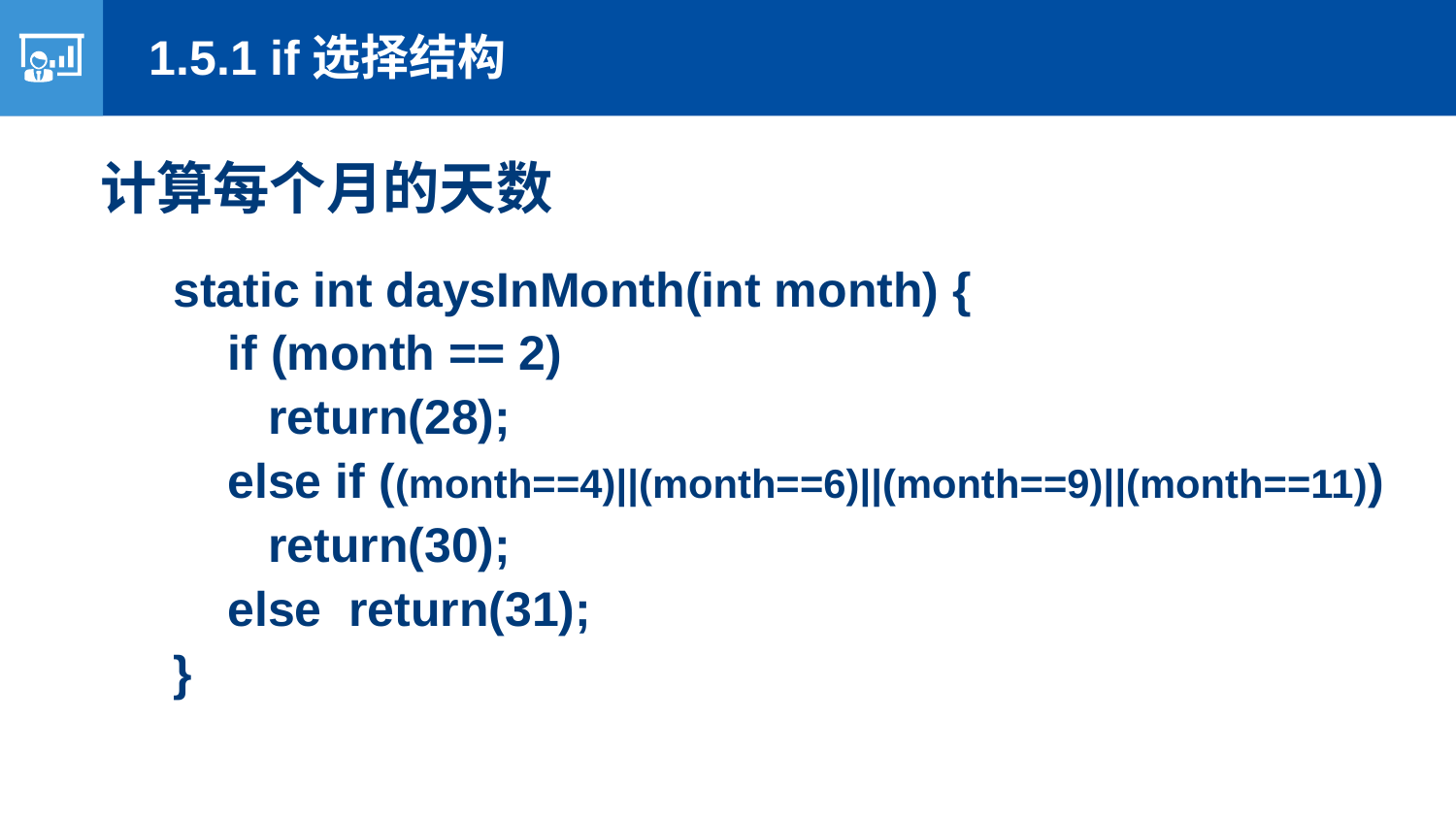

1.5.1 if选择结构
计算每个月的天数
static int daysInMonth(int month) {
    if (month == 2)
       return(28);
    else if ((month==4)||(month==6)||(month==9)||(month==11))
       return(30);
    else  return(31);
}